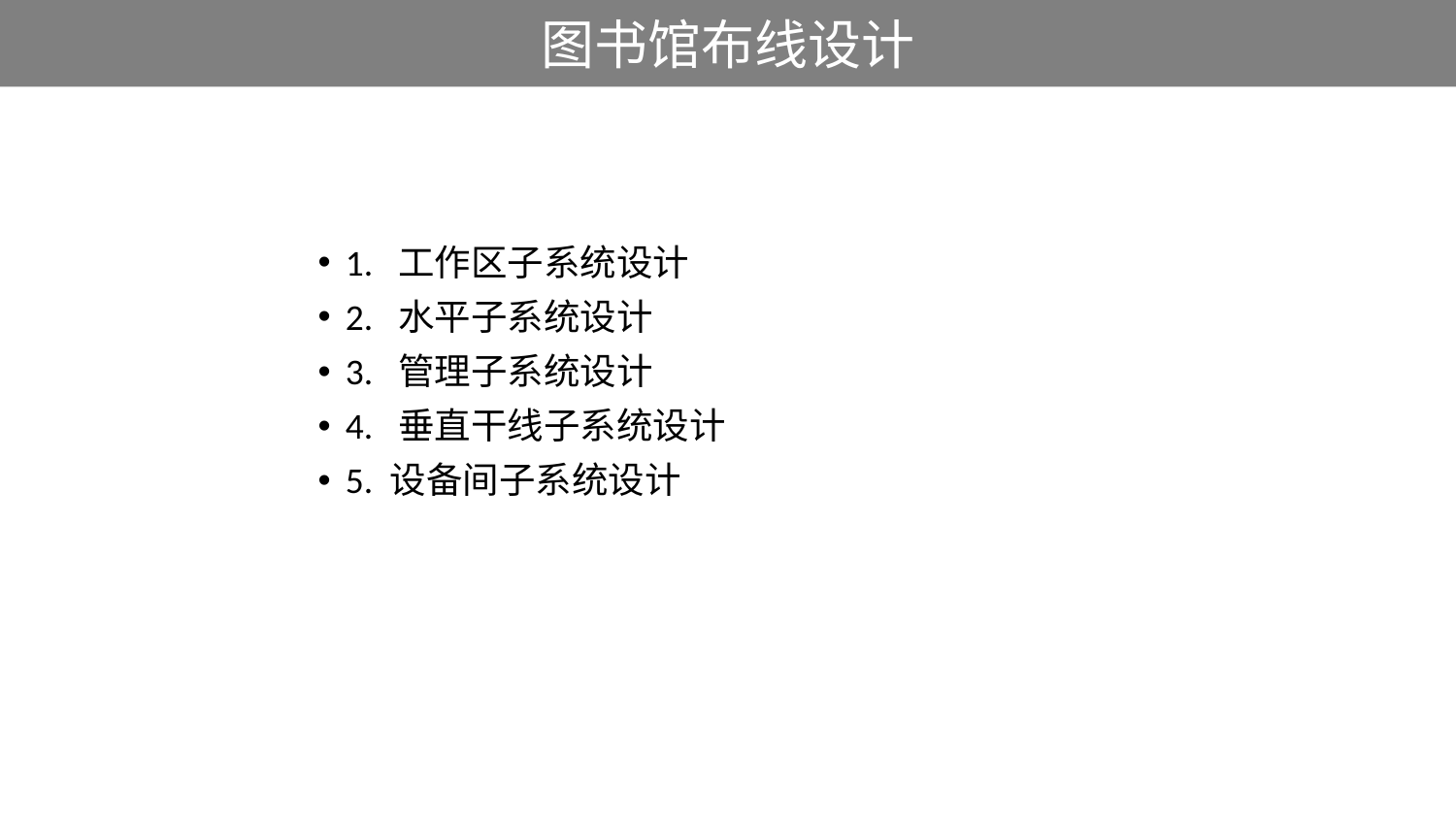

# 图书馆布线设计
1.  工作区子系统设计
2.  水平子系统设计
3.  管理子系统设计
4.  垂直干线子系统设计
5. 设备间子系统设计